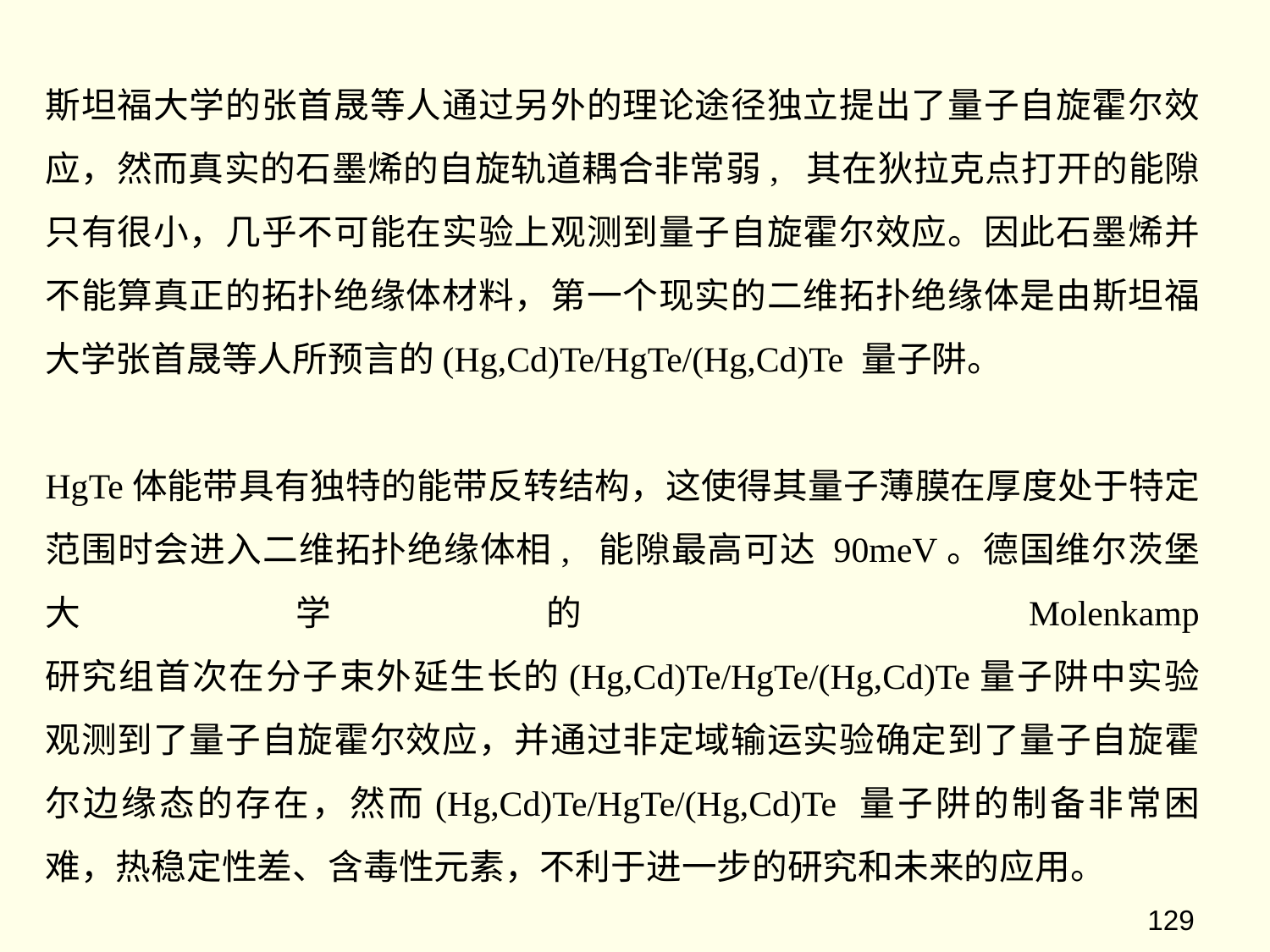

斯坦福大学的张首晟等人通过另外的理论途径独立提出了量子自旋霍尔效应，然而真实的石墨烯的自旋轨道耦合非常弱,  其在狄拉克点打开的能隙只有很小，几乎不可能在实验上观测到量子自旋霍尔效应。因此石墨烯并不能算真正的拓扑绝缘体材料，第一个现实的二维拓扑绝缘体是由斯坦福大学张首晟等人所预言的(Hg,Cd)Te/HgTe/(Hg,Cd)Te 量子阱。

HgTe体能带具有独特的能带反转结构，这使得其量子薄膜在厚度处于特定范围时会进入二维拓扑绝缘体相,  能隙最高可达 90meV。德国维尔茨堡大学的 Molenkamp 研究组首次在分子束外延生长的(Hg,Cd)Te/HgTe/(Hg,Cd)Te量子阱中实验观测到了量子自旋霍尔效应，并通过非定域输运实验确定到了量子自旋霍尔边缘态的存在，然而(Hg,Cd)Te/HgTe/(Hg,Cd)Te 量子阱的制备非常困难，热稳定性差、含毒性元素，不利于进一步的研究和未来的应用。